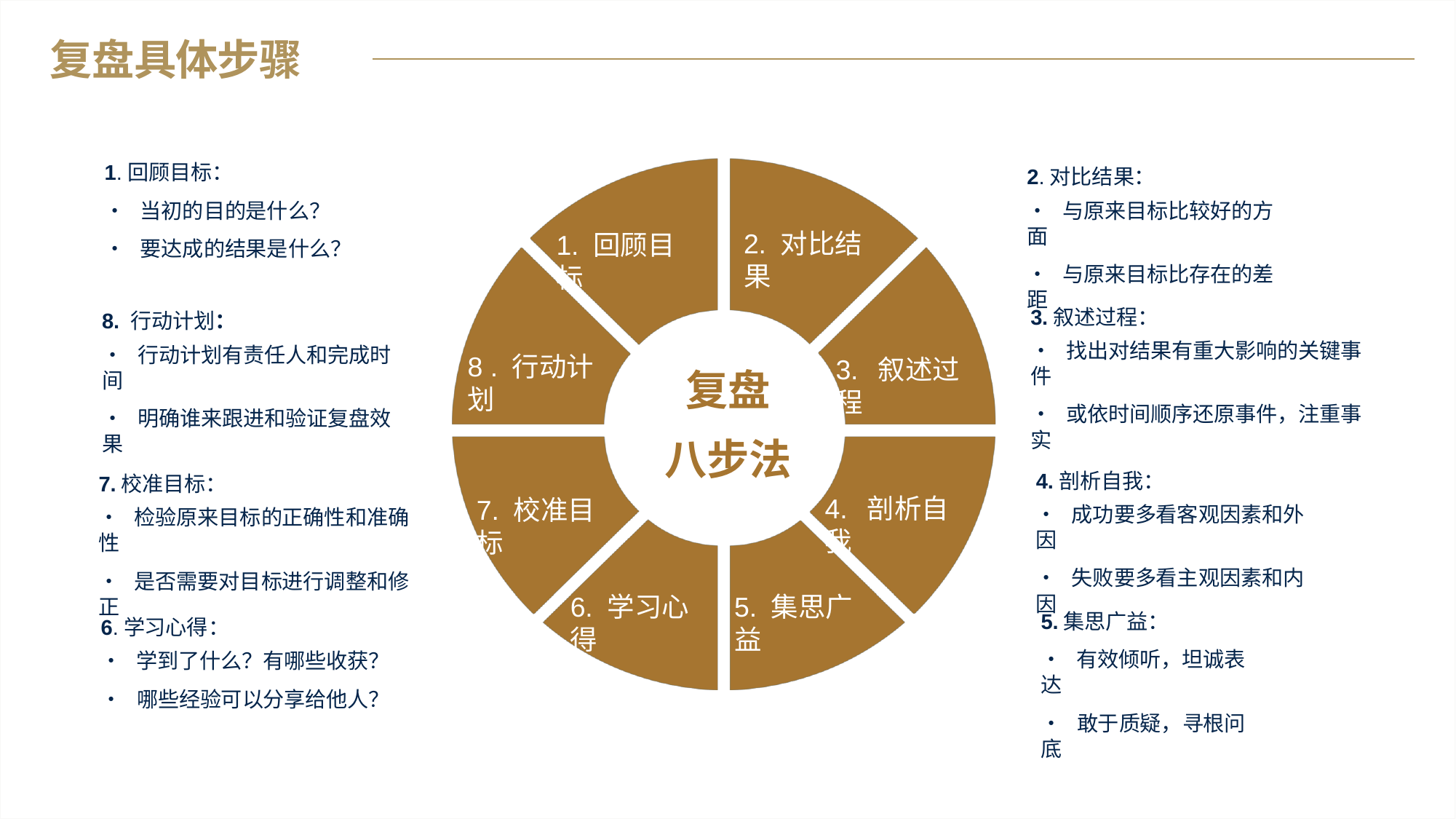

复盘具体步骤

1.回顾目标：
2.对比结果：
•  与原来目标比较好的方面
•  与原来目标比存在的差距
•  当初的目的是什么？
•  要达成的结果是什么？
2. 对比结果
1. 回顾目标
3.叙述过程：
8. 行动计划：
•  行动计划有责任人和完成时间
•  明确谁来跟进和验证复盘效果
•  找出对结果有重大影响的关键事件
•  或依时间顺序还原事件，注重事实
8 . 行动计划
3. 叙述过程
复盘
八步法
4.剖析自我：
•  成功要多看客观因素和外因
•  失败要多看主观因素和内因
7.校准目标：
•  检验原来目标的正确性和准确性
•  是否需要对目标进行调整和修正
4. 剖析自我
7. 校准目标
5. 集思广益
6. 学习心得
5.集思广益：
•  有效倾听，坦诚表达
•  敢于质疑，寻根问底
6.学习心得：
•  学到了什么？有哪些收获？
•  哪些经验可以分享给他人？